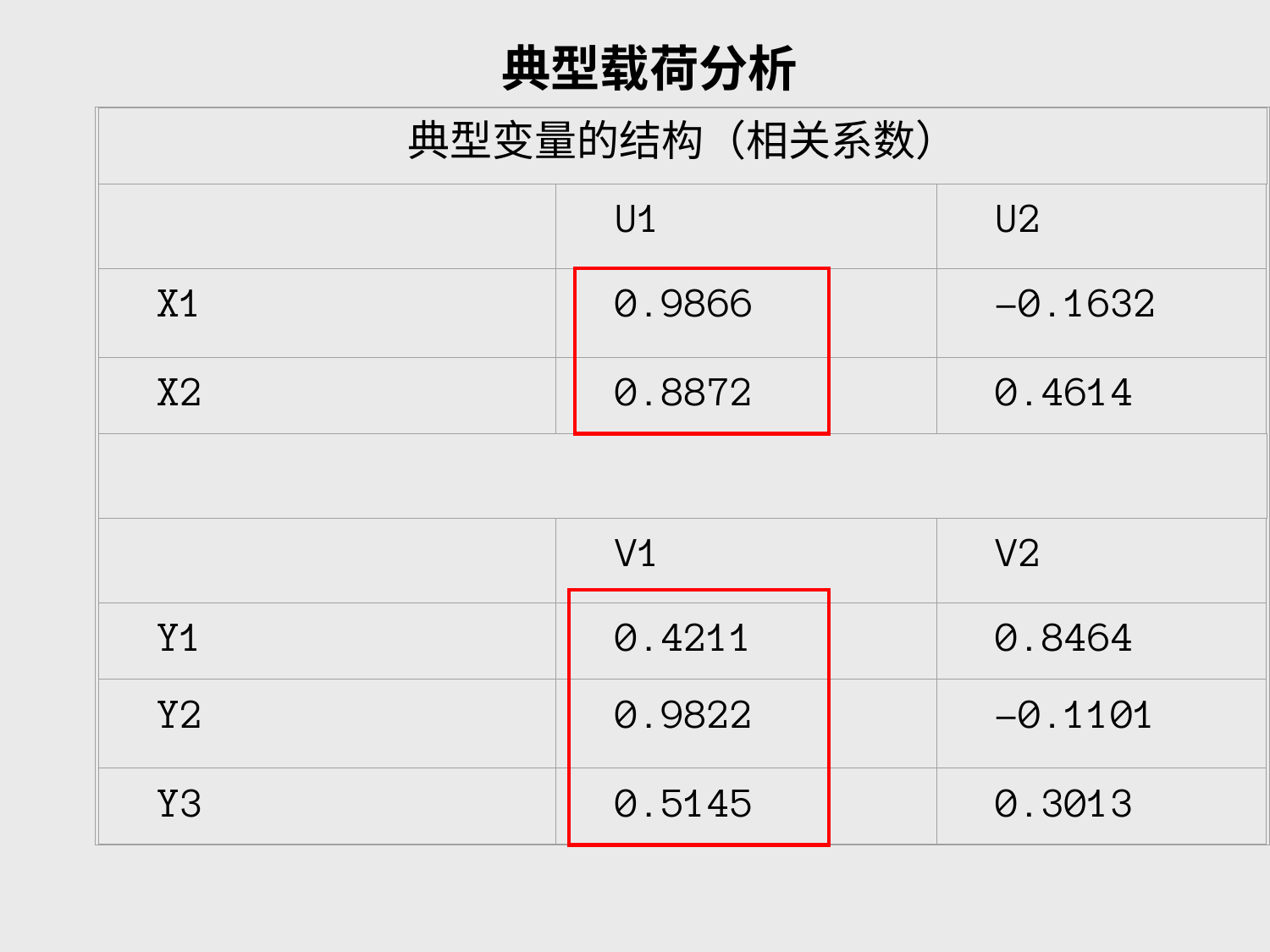

典型载荷分析

典型变量的结构（相关系数）

U1

U2

X1

0.9866

-0.1632

X2

0.8872

0.4614

V1

V2

Y1

0.4211

0.8464

Y2

0.9822

-0.1101

Y3

0.5145

0.3013